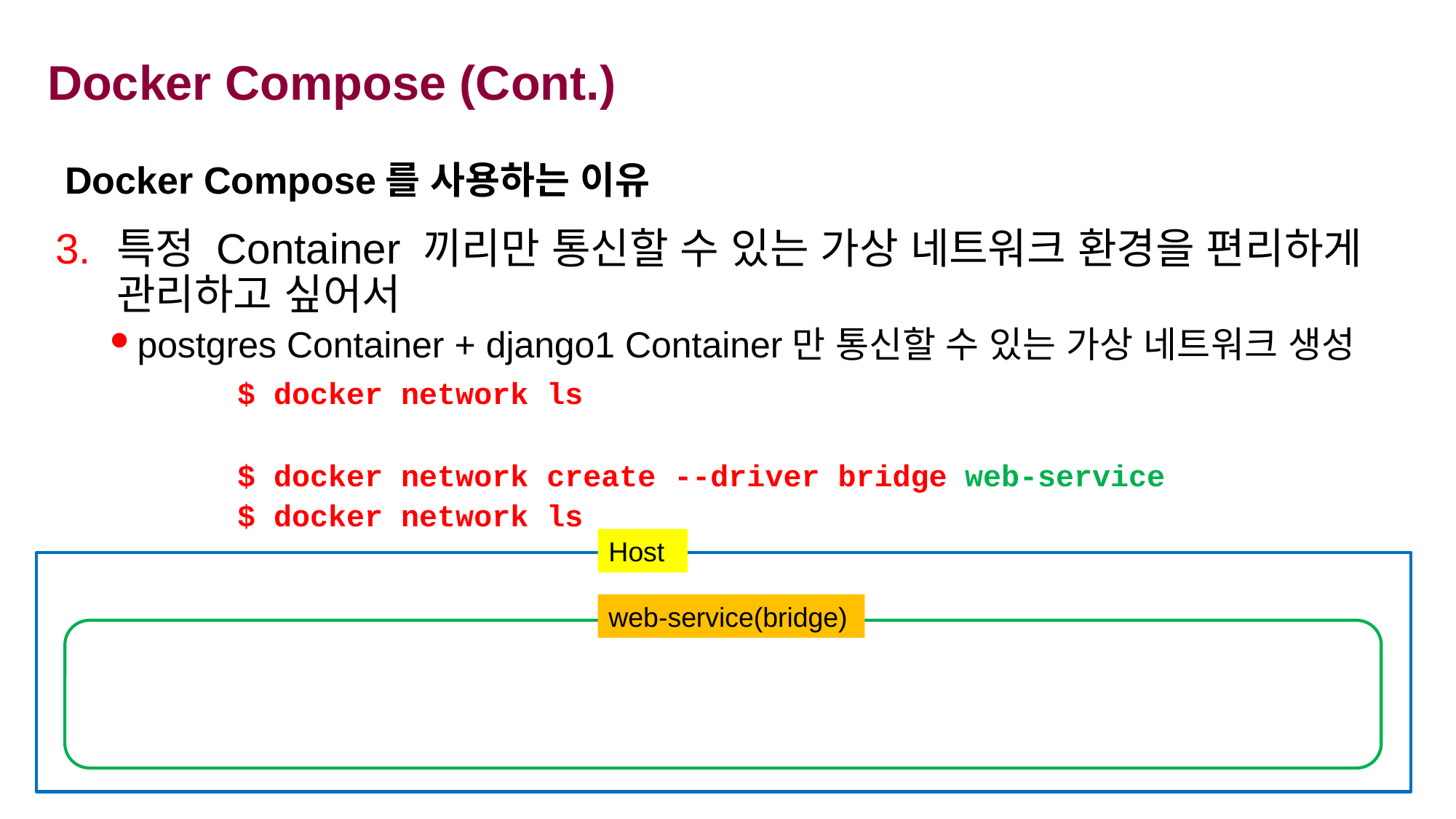

# Docker Compose (Cont.)
Docker Compose를 사용하는 이유
특정 Container 끼리만 통신할 수 있는 가상 네트워크 환경을 편리하게 관리하고 싶어서
postgres Container + django1 Container만 통신할 수 있는 가상 네트워크 생성
	 $ docker network ls

	 $ docker network create --driver bridge web-service
	 $ docker network ls

Host

web-service(bridge)